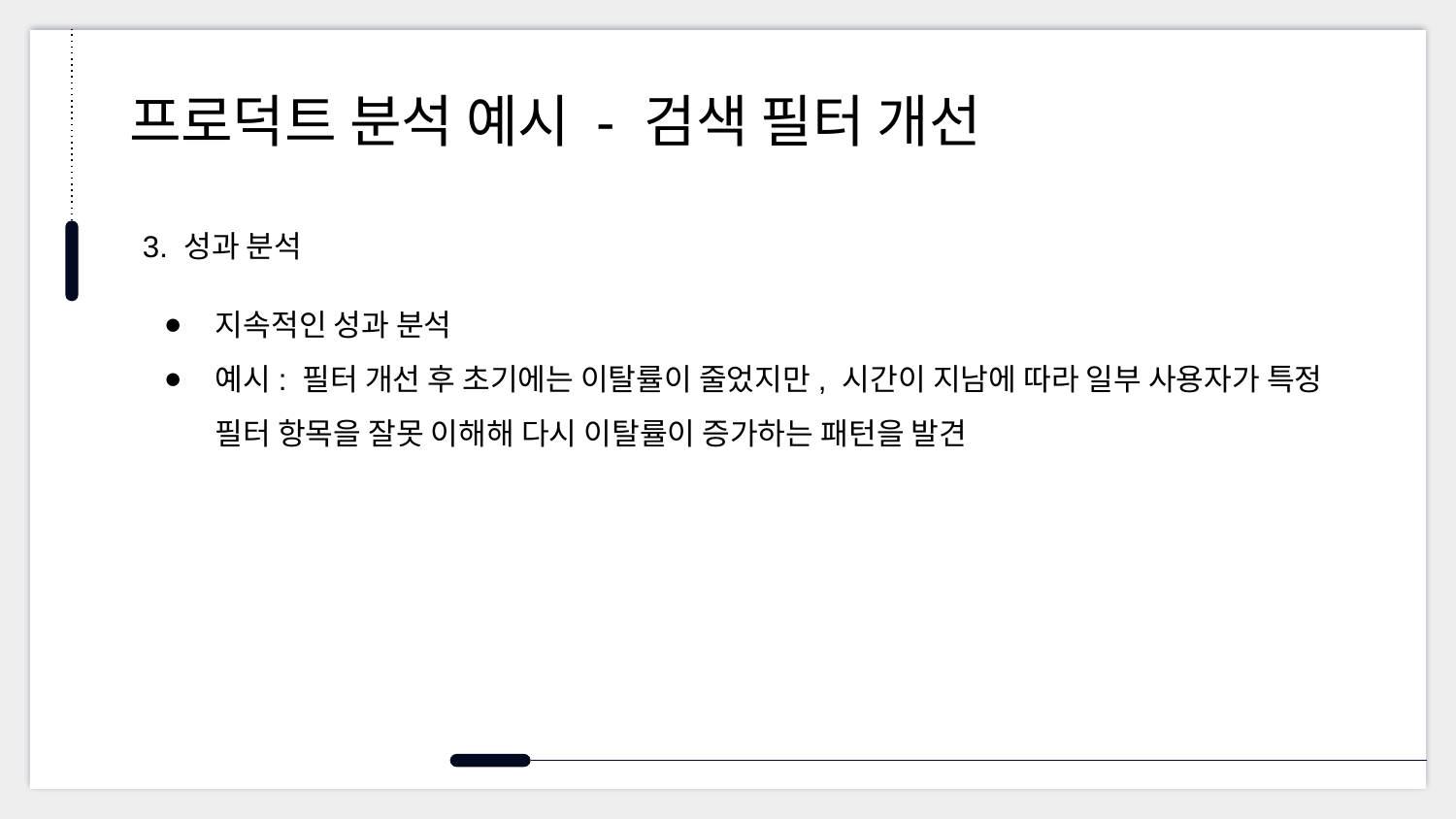

# 프로덕트 분석 예시 - 검색 필터 개선
3. 성과 분석
지속적인 성과 분석
예시: 필터 개선 후 초기에는 이탈률이 줄었지만, 시간이 지남에 따라 일부 사용자가 특정 필터 항목을 잘못 이해해 다시 이탈률이 증가하는 패턴을 발견